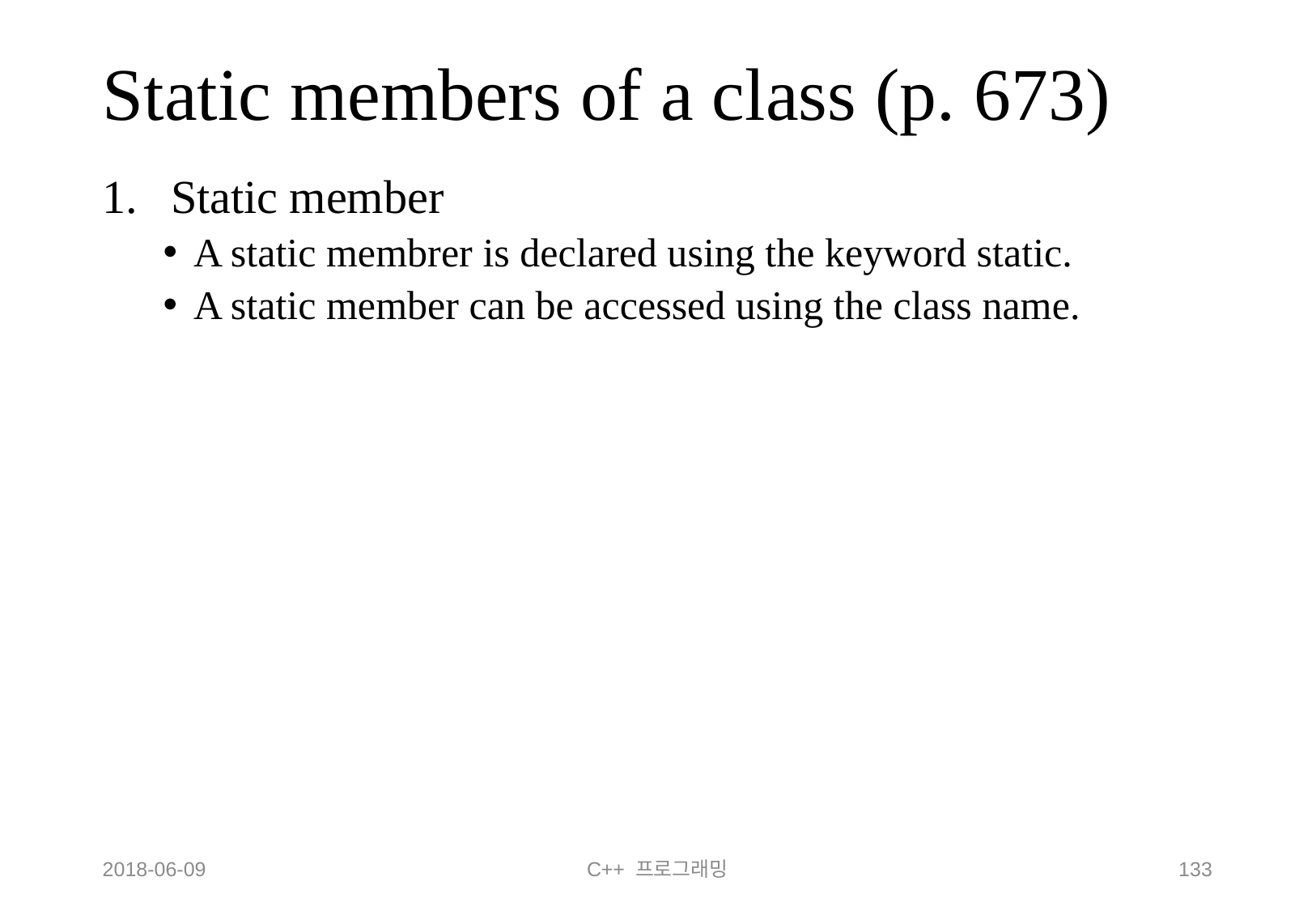

# Static members of a class (p. 673)
Static member
A static membrer is declared using the keyword static.
A static member can be accessed using the class name.
2018-06-09
C++ 프로그래밍
133